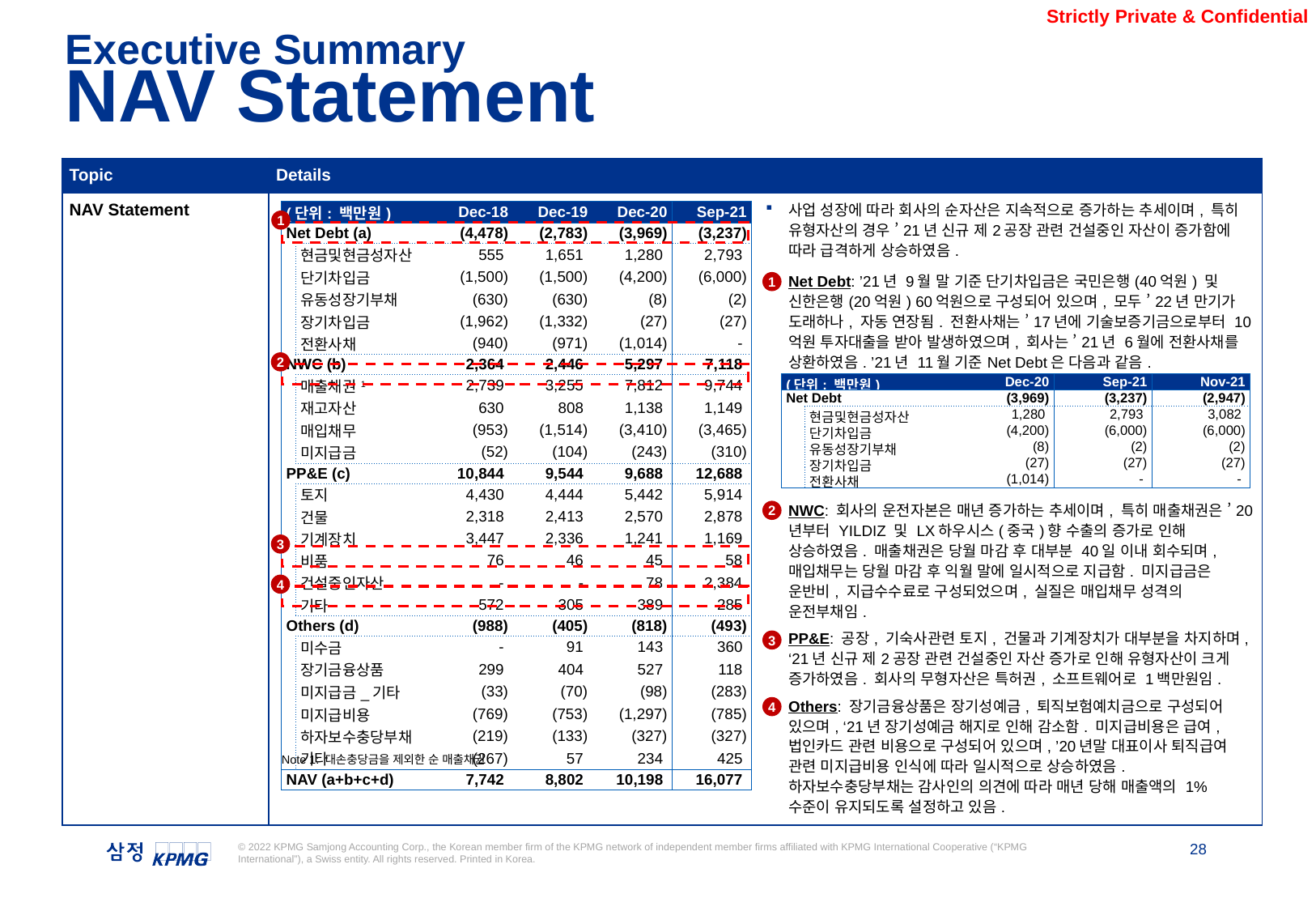

Executive Summary
NAV Statement
| Topic | Details |
| --- | --- |
| NAV Statement | 사업 성장에 따라 회사의 순자산은 지속적으로 증가하는 추세이며, 특히 유형자산의 경우 ’21년 신규 제2공장 관련 건설중인 자산이 증가함에 따라 급격하게 상승하였음. Net Debt: ’21년 9월 말 기준 단기차입금은 국민은행(40억원) 및 신한은행(20억원) 60억원으로 구성되어 있으며, 모두 ’22년 만기가 도래하나, 자동 연장됨. 전환사채는 ’17년에 기술보증기금으로부터 10억원 투자대출을 받아 발생하였으며, 회사는 ’21년 6월에 전환사채를 상환하였음. ’21년 11월 기준Net Debt은 다음과 같음. NWC: 회사의 운전자본은 매년 증가하는 추세이며, 특히 매출채권은 ’20년부터 YILDIZ 및 LX하우시스(중국)향 수출의 증가로 인해 상승하였음. 매출채권은 당월 마감 후 대부분 40일 이내 회수되며, 매입채무는 당월 마감 후 익월 말에 일시적으로 지급함. 미지급금은 운반비, 지급수수료로 구성되었으며, 실질은 매입채무 성격의 운전부채임. PP&E: 공장, 기숙사관련 토지, 건물과 기계장치가 대부분을 차지하며, ‘21년 신규 제2공장 관련 건설중인 자산 증가로 인해 유형자산이 크게 증가하였음. 회사의 무형자산은 특허권, 소프트웨어로 1백만원임. Others: 장기금융상품은 장기성예금, 퇴직보험예치금으로 구성되어 있으며, ‘21년 장기성예금 해지로 인해 감소함. 미지급비용은 급여, 법인카드 관련 비용으로 구성되어 있으며, ’20년말 대표이사 퇴직급여 관련 미지급비용 인식에 따라 일시적으로 상승하였음. 하자보수충당부채는 감사인의 의견에 따라 매년 당해 매출액의 1% 수준이 유지되도록 설정하고 있음. |
| (단위: 백만원) |  | Dec-18 | Dec-19 | Dec-20 | Sep-21 |
| --- | --- | --- | --- | --- | --- |
| Net Debt (a) |  | (4,478) | (2,783) | (3,969) | (3,237) |
|  | 현금및현금성자산 | 555 | 1,651 | 1,280 | 2,793 |
|  | 단기차입금 | (1,500) | (1,500) | (4,200) | (6,000) |
|  | 유동성장기부채 | (630) | (630) | (8) | (2) |
|  | 장기차입금 | (1,962) | (1,332) | (27) | (27) |
|  | 전환사채 | (940) | (971) | (1,014) | - |
| NWC (b) |  | 2,364 | 2,446 | 5,297 | 7,118 |
|  | 매출채권1 | 2,739 | 3,255 | 7,812 | 9,744 |
|  | 재고자산 | 630 | 808 | 1,138 | 1,149 |
|  | 매입채무 | (953) | (1,514) | (3,410) | (3,465) |
|  | 미지급금 | (52) | (104) | (243) | (310) |
| PP&E (c) |  | 10,844 | 9,544 | 9,688 | 12,688 |
|  | 토지 | 4,430 | 4,444 | 5,442 | 5,914 |
|  | 건물 | 2,318 | 2,413 | 2,570 | 2,878 |
|  | 기계장치 | 3,447 | 2,336 | 1,241 | 1,169 |
|  | 비품 | 76 | 46 | 45 | 58 |
|  | 건설중인자산 | - | - | 78 | 2,384 |
|  | 기타 | 572 | 305 | 389 | 285 |
| Others (d) |  | (988) | (405) | (818) | (493) |
|  | 미수금 | - | 91 | 143 | 360 |
|  | 장기금융상품 | 299 | 404 | 527 | 118 |
|  | 미지급금\_기타 | (33) | (70) | (98) | (283) |
|  | 미지급비용 | (769) | (753) | (1,297) | (785) |
|  | 하자보수충당부채 | (219) | (133) | (327) | (327) |
|  | 기타 | (267) | 57 | 234 | 425 |
| NAV (a+b+c+d) |  | 7,742 | 8,802 | 10,198 | 16,077 |
1

1
2

| (단위: 백만원) |  | Dec-20 | Sep-21 | Nov-21 |
| --- | --- | --- | --- | --- |
| Net Debt |  | (3,969) | (3,237) | (2,947) |
|  | 현금및현금성자산 | 1,280 | 2,793 | 3,082 |
|  | 단기차입금 | (4,200) | (6,000) | (6,000) |
|  | 유동성장기부채 | (8) | (2) | (2) |
|  | 장기차입금 | (27) | (27) | (27) |
|  | 전환사채 | (1,014) | - | - |
2
3

4

3
4
Note 1: 대손충당금을 제외한 순 매출채권